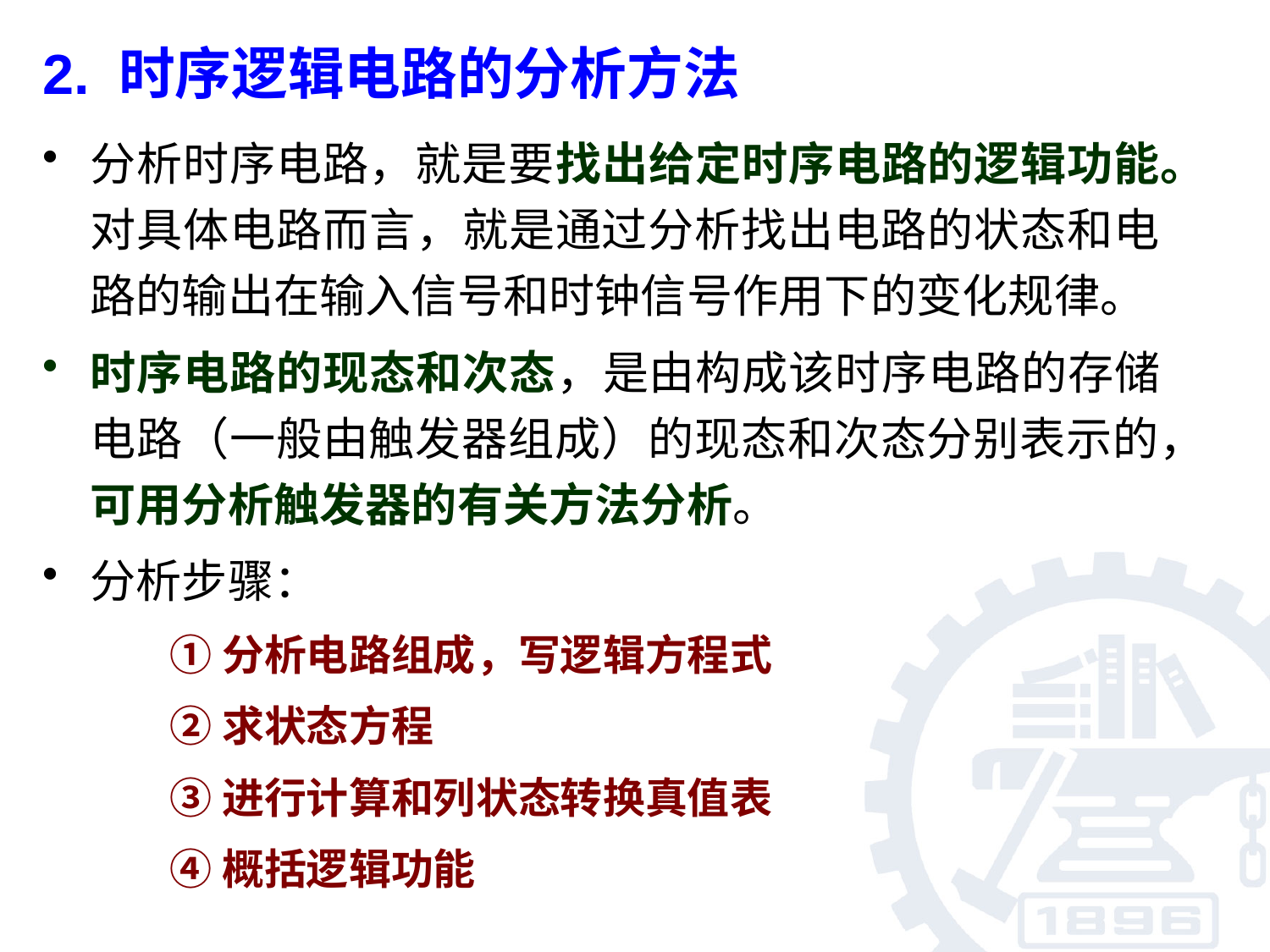

2. 时序逻辑电路的分析方法
分析时序电路，就是要找出给定时序电路的逻辑功能。对具体电路而言，就是通过分析找出电路的状态和电路的输出在输入信号和时钟信号作用下的变化规律。
时序电路的现态和次态，是由构成该时序电路的存储电路（一般由触发器组成）的现态和次态分别表示的，可用分析触发器的有关方法分析。
分析步骤：
	①分析电路组成，写逻辑方程式
	②求状态方程
	③进行计算和列状态转换真值表
	④概括逻辑功能